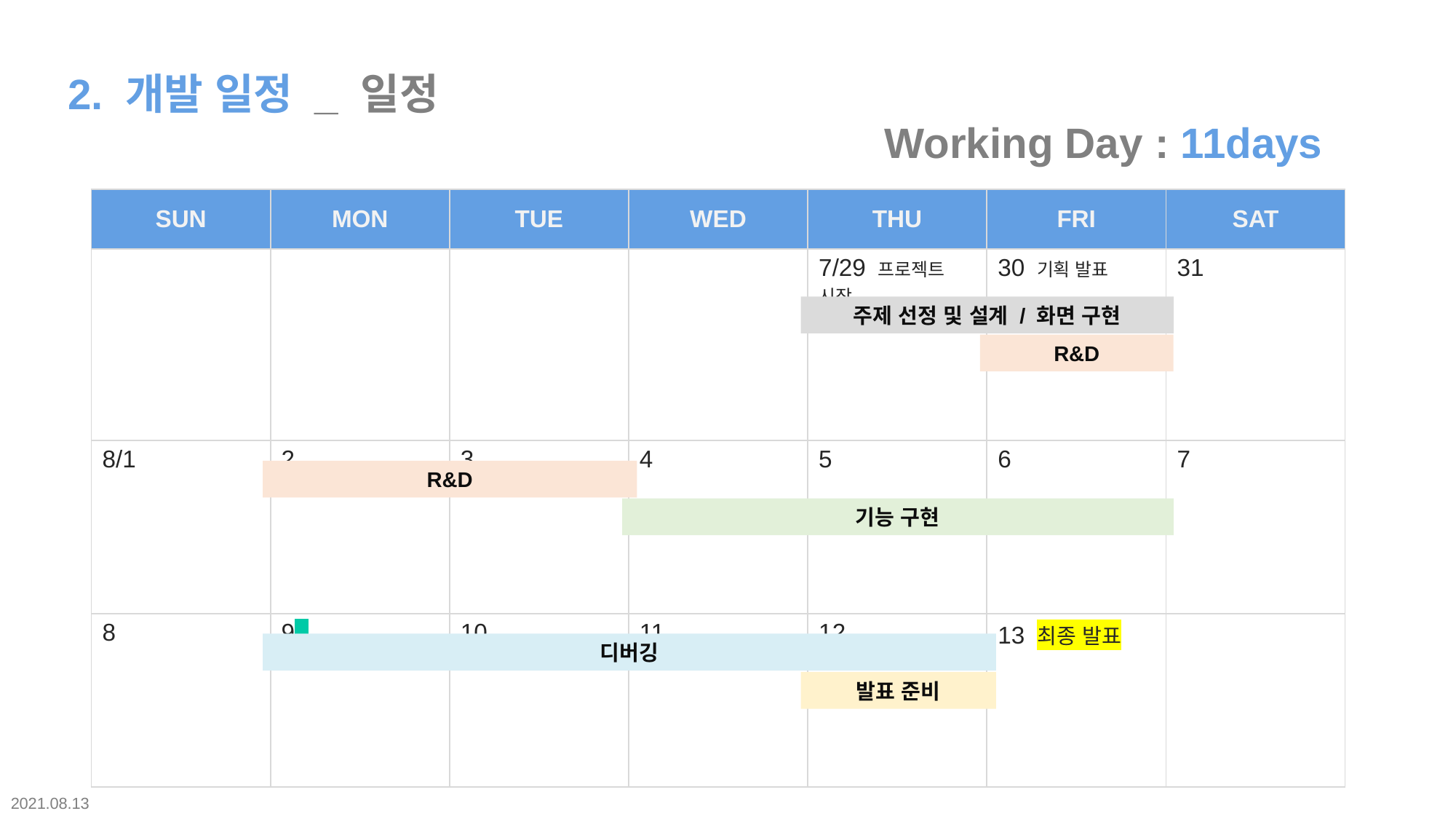

2. 개발 일정 _ 일정
Working Day : 11days
| SUN | MON | TUE | WED | THU | FRI | SAT |
| --- | --- | --- | --- | --- | --- | --- |
|  |  |  |  | 7/29 프로젝트 시작 | 30 기획 발표 | 31 |
|  |  |  |  |  |  |  |
| 8/1 | 2 | 3 | 4 | 5 | 6 | 7 |
|  |  |  |  |  |  |  |
| 8 | 9 | 10 | 11 | 12 | 13 최종 발표 |  |
|  |  |  |  |  |  |  |
주제 선정 및 설계 / 화면 구현
R&D
R&D
기능 구현
디버깅
발표 준비
2021.08.13